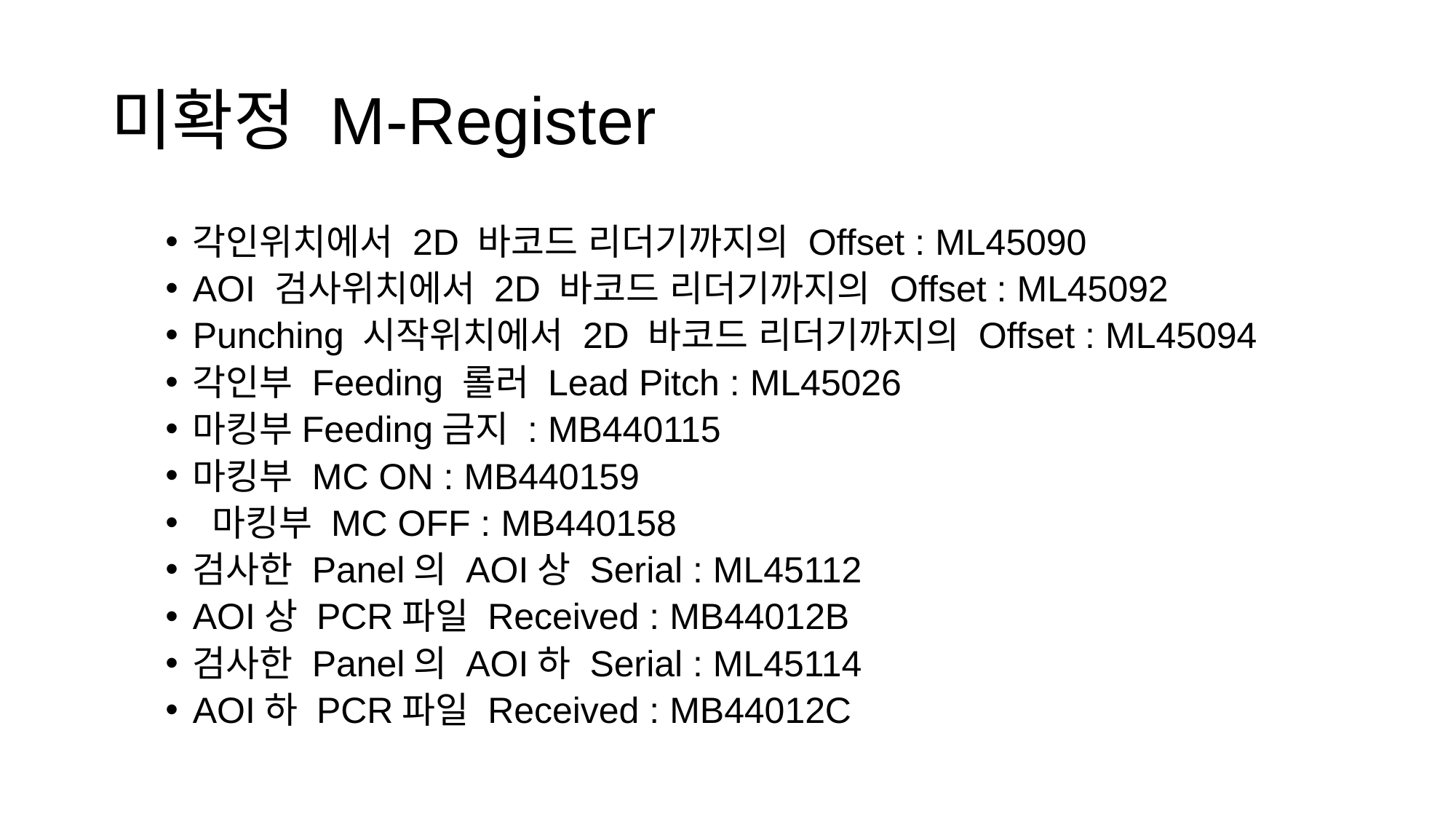

# 미확정 M-Register
각인위치에서 2D 바코드 리더기까지의 Offset : ML45090
AOI 검사위치에서 2D 바코드 리더기까지의 Offset : ML45092
Punching 시작위치에서 2D 바코드 리더기까지의 Offset : ML45094
각인부 Feeding 롤러 Lead Pitch : ML45026
마킹부Feeding금지 : MB440115
마킹부 MC ON : MB440159
 마킹부 MC OFF : MB440158
검사한 Panel의 AOI상 Serial : ML45112
AOI상 PCR파일 Received : MB44012B
검사한 Panel의 AOI하 Serial : ML45114
AOI하 PCR파일 Received : MB44012C